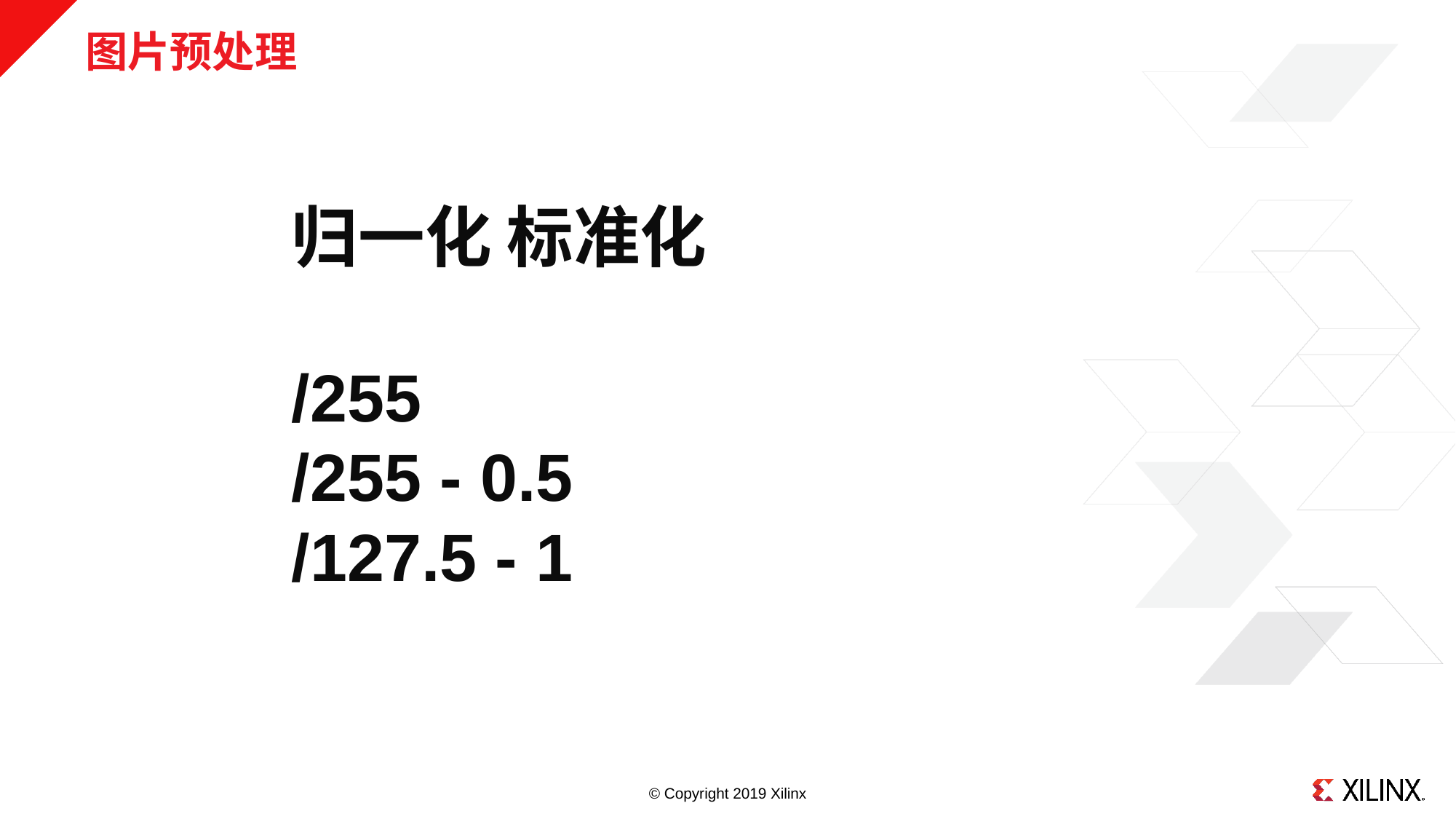

# 图片预处理
归一化 标准化

/255
/255 - 0.5
/127.5 - 1